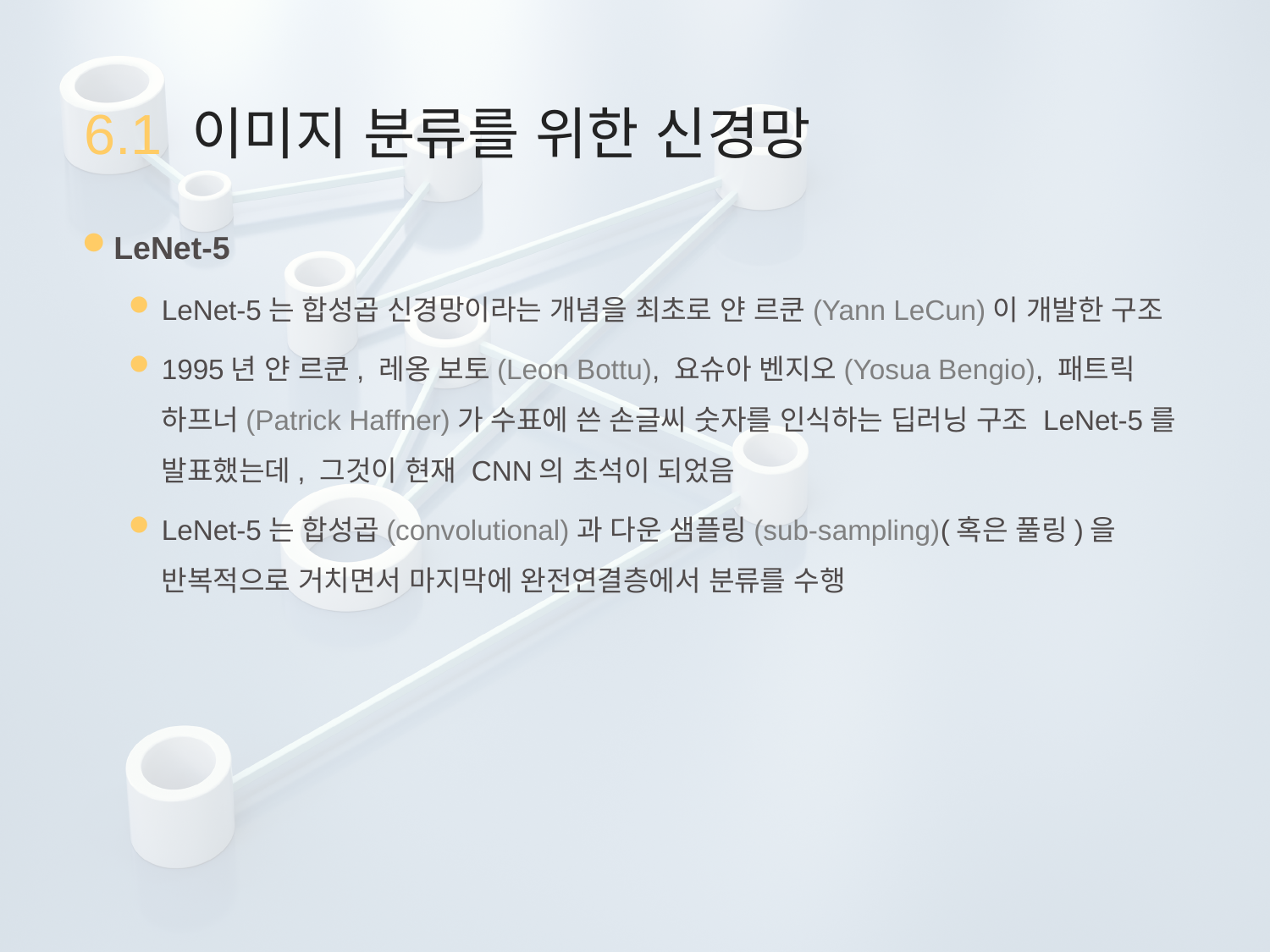

# 6.1 이미지 분류를 위한 신경망
LeNet-5
LeNet-5는 합성곱 신경망이라는 개념을 최초로 얀 르쿤(Yann LeCun)이 개발한 구조
1995년 얀 르쿤, 레옹 보토(Leon Bottu), 요슈아 벤지오(Yosua Bengio), 패트릭 하프너(Patrick Haffner)가 수표에 쓴 손글씨 숫자를 인식하는 딥러닝 구조 LeNet-5를 발표했는데, 그것이 현재 CNN의 초석이 되었음
LeNet-5는 합성곱(convolutional)과 다운 샘플링(sub-sampling)(혹은 풀링)을 반복적으로 거치면서 마지막에 완전연결층에서 분류를 수행